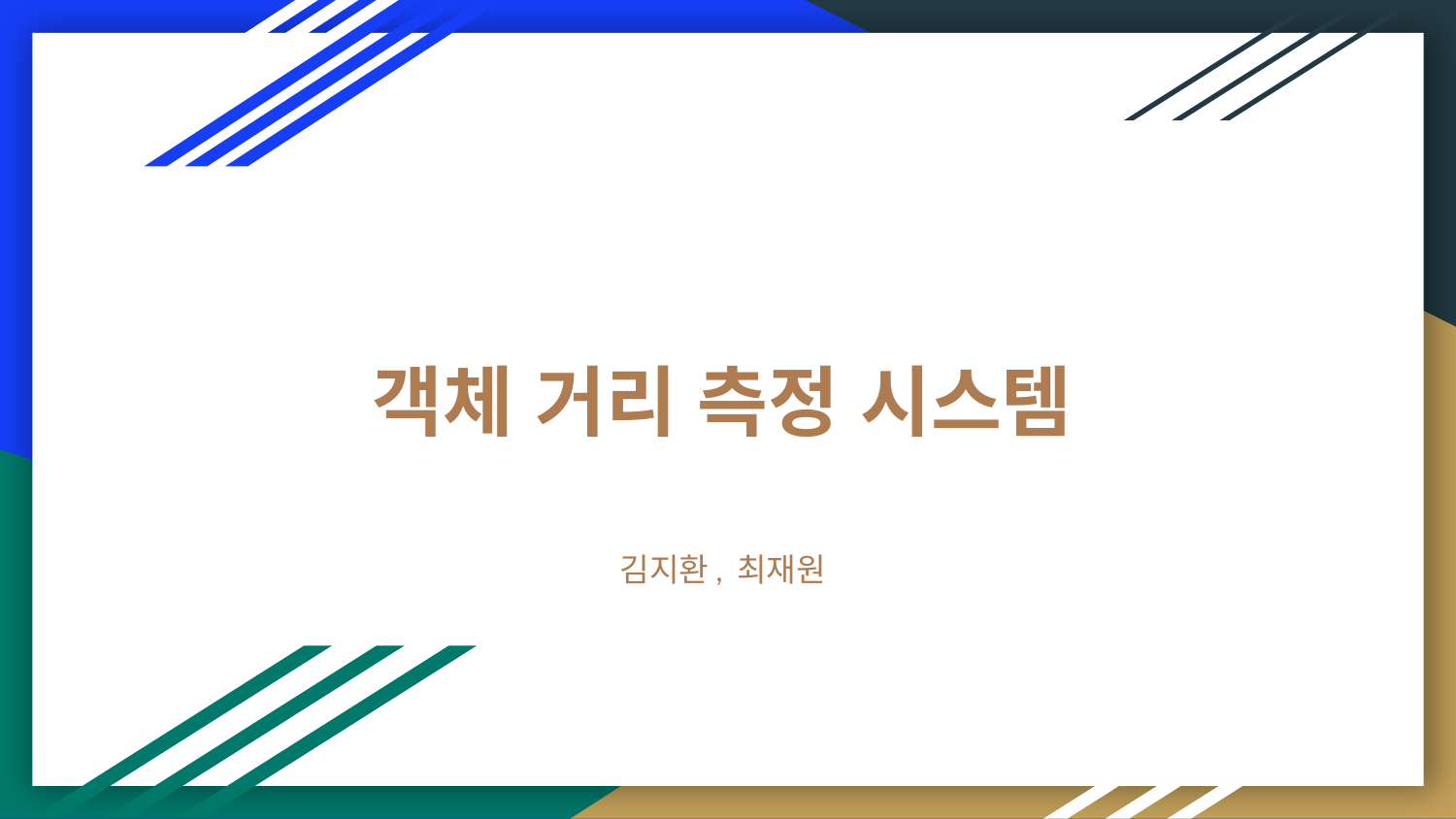

# 객체 거리 측정 시스템
김지환, 최재원